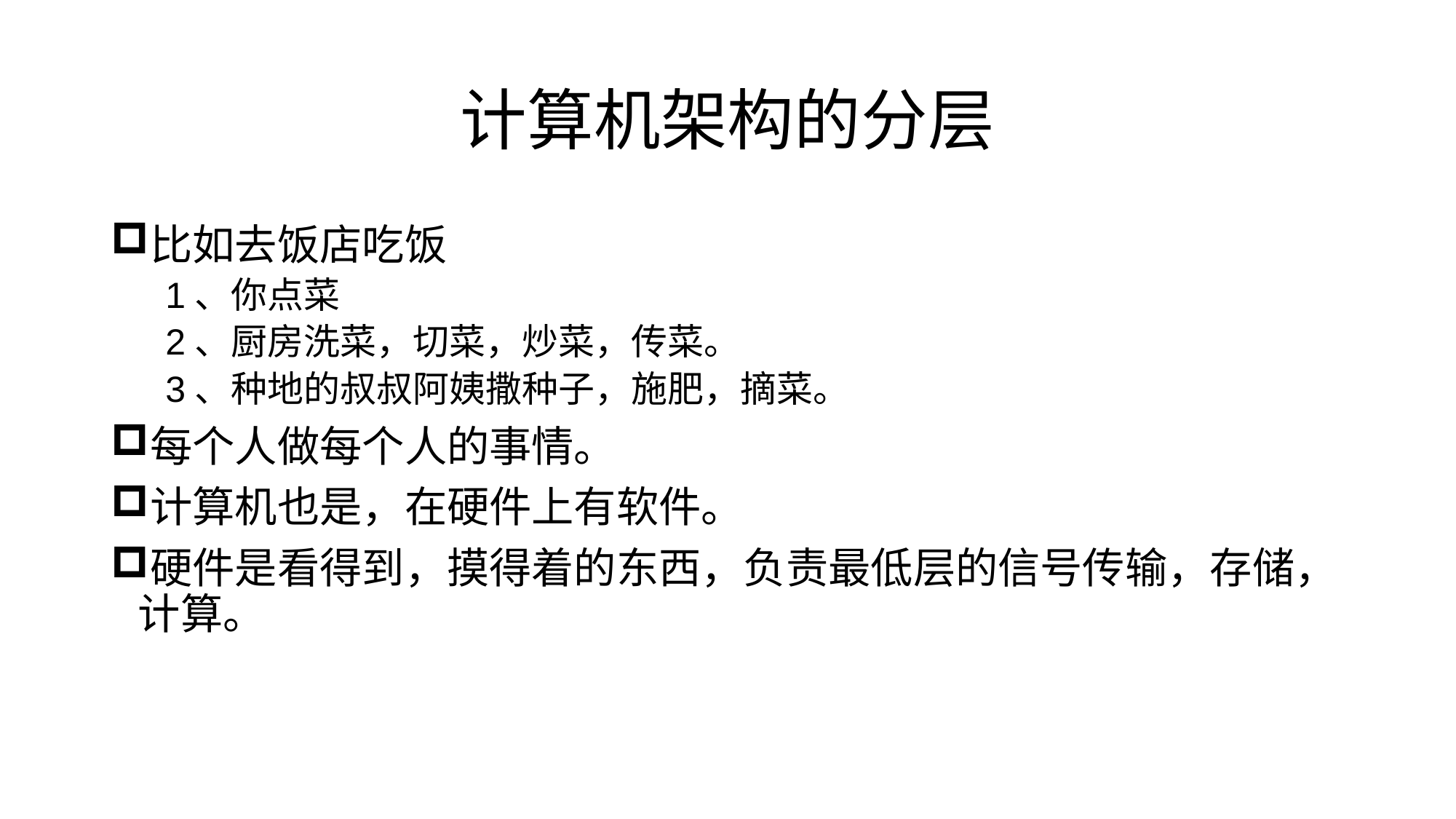

# 计算机架构的分层
比如去饭店吃饭
1、你点菜
2、厨房洗菜，切菜，炒菜，传菜。
3、种地的叔叔阿姨撒种子，施肥，摘菜。
每个人做每个人的事情。
计算机也是，在硬件上有软件。
硬件是看得到，摸得着的东西，负责最低层的信号传输，存储，计算。